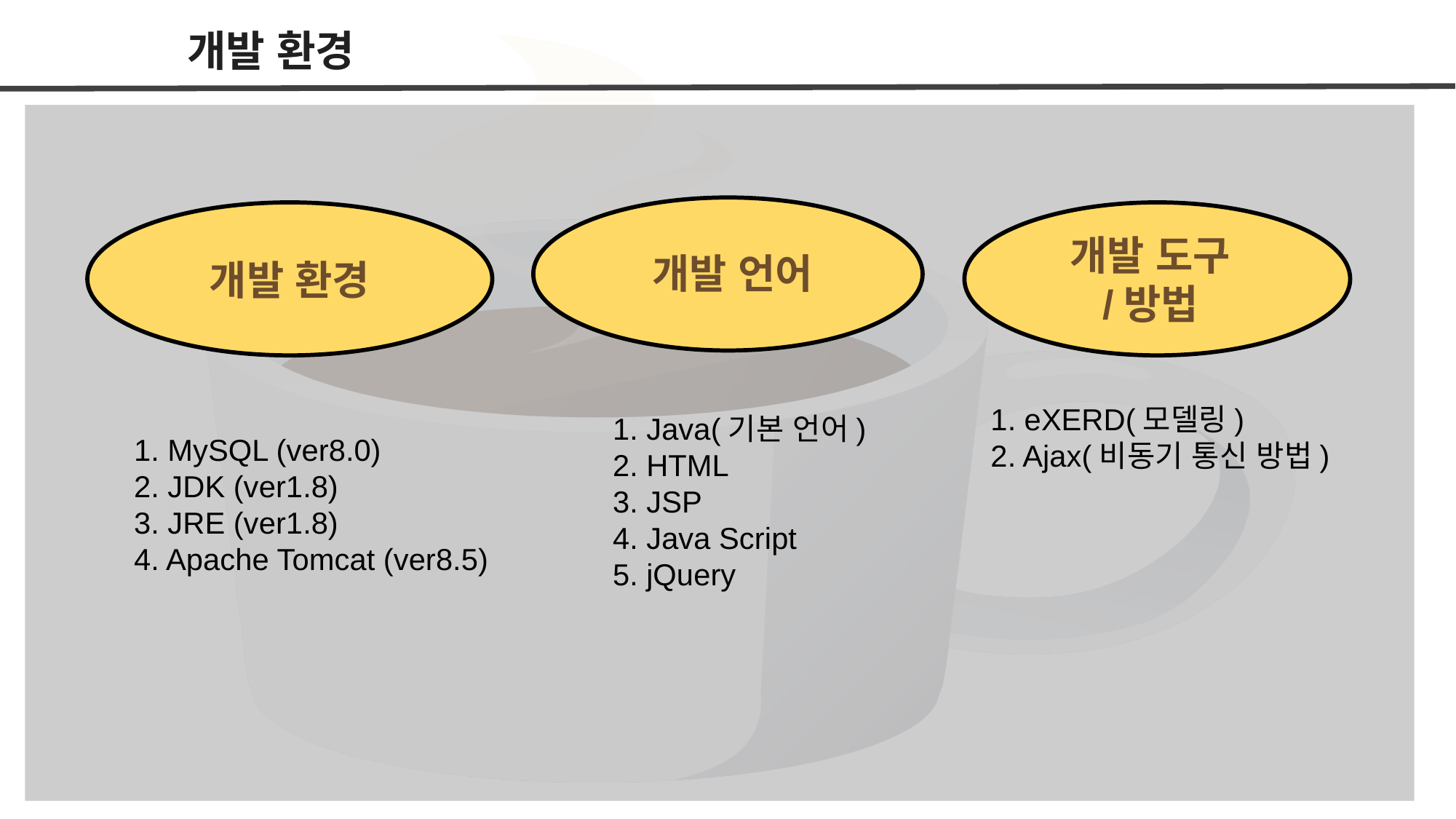

개발 환경

개발 도구
/방법
개발 언어
개발 환경
1. eXERD(모델링)
2. Ajax(비동기 통신 방법)

1. Java(기본 언어)
2. HTML
3. JSP
4. Java Script
5. jQuery
1. MySQL (ver8.0)
2. JDK (ver1.8)
3. JRE (ver1.8)
4. Apache Tomcat (ver8.5)